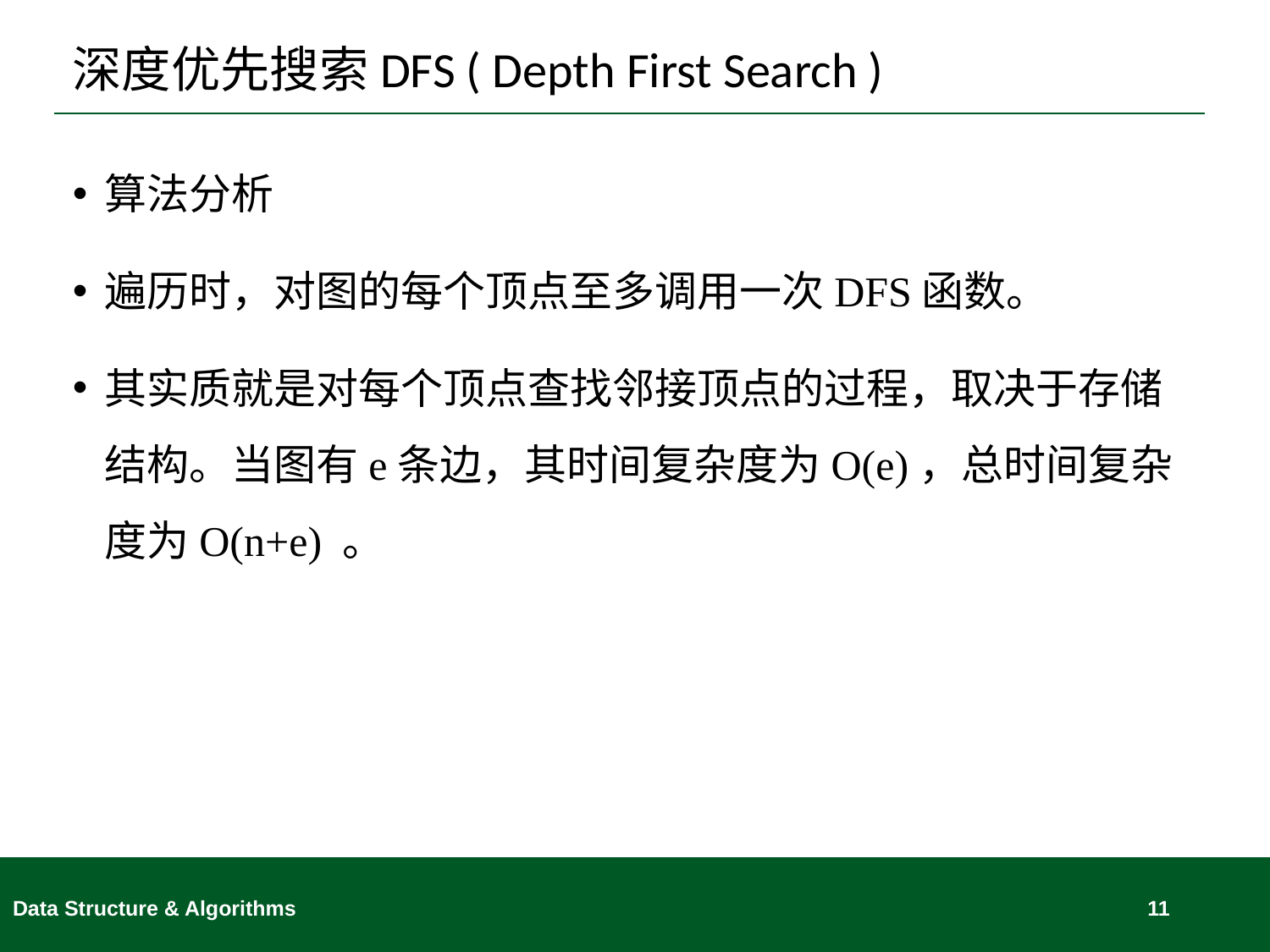

# 深度优先搜索DFS ( Depth First Search )
算法分析
遍历时，对图的每个顶点至多调用一次DFS函数。
其实质就是对每个顶点查找邻接顶点的过程，取决于存储结构。当图有e条边，其时间复杂度为O(e)，总时间复杂度为O(n+e) 。

Data Structure & Algorithms
11